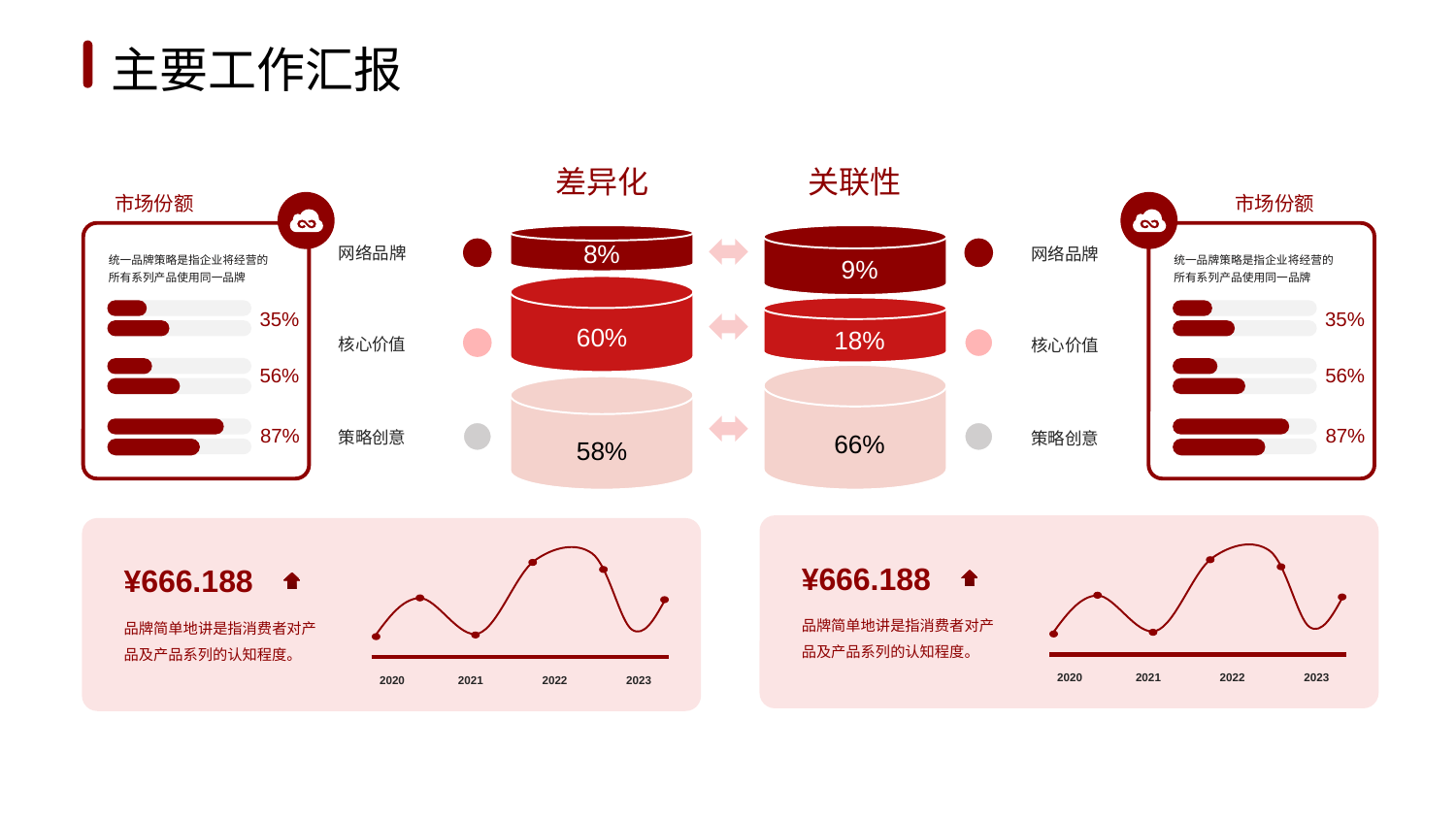

1
2
3
4
5
6
主要工作汇报

差异化
关联性
市场份额
市场份额

8%
网络品牌

网络品牌

统一品牌策略是指企业将经营的所有系列产品使用同一品牌
统一品牌策略是指企业将经营的所有系列产品使用同一品牌
9%

35%
35%

60%
18%

核心价值
核心价值
56%
56%

87%
87%

66%
策略创意

策略创意
58%

¥666.188

¥666.188

品牌简单地讲是指消费者对产品及产品系列的认知程度。
品牌简单地讲是指消费者对产品及产品系列的认知程度。

2020
2021
2022
2023
2020
2021
2022
2023